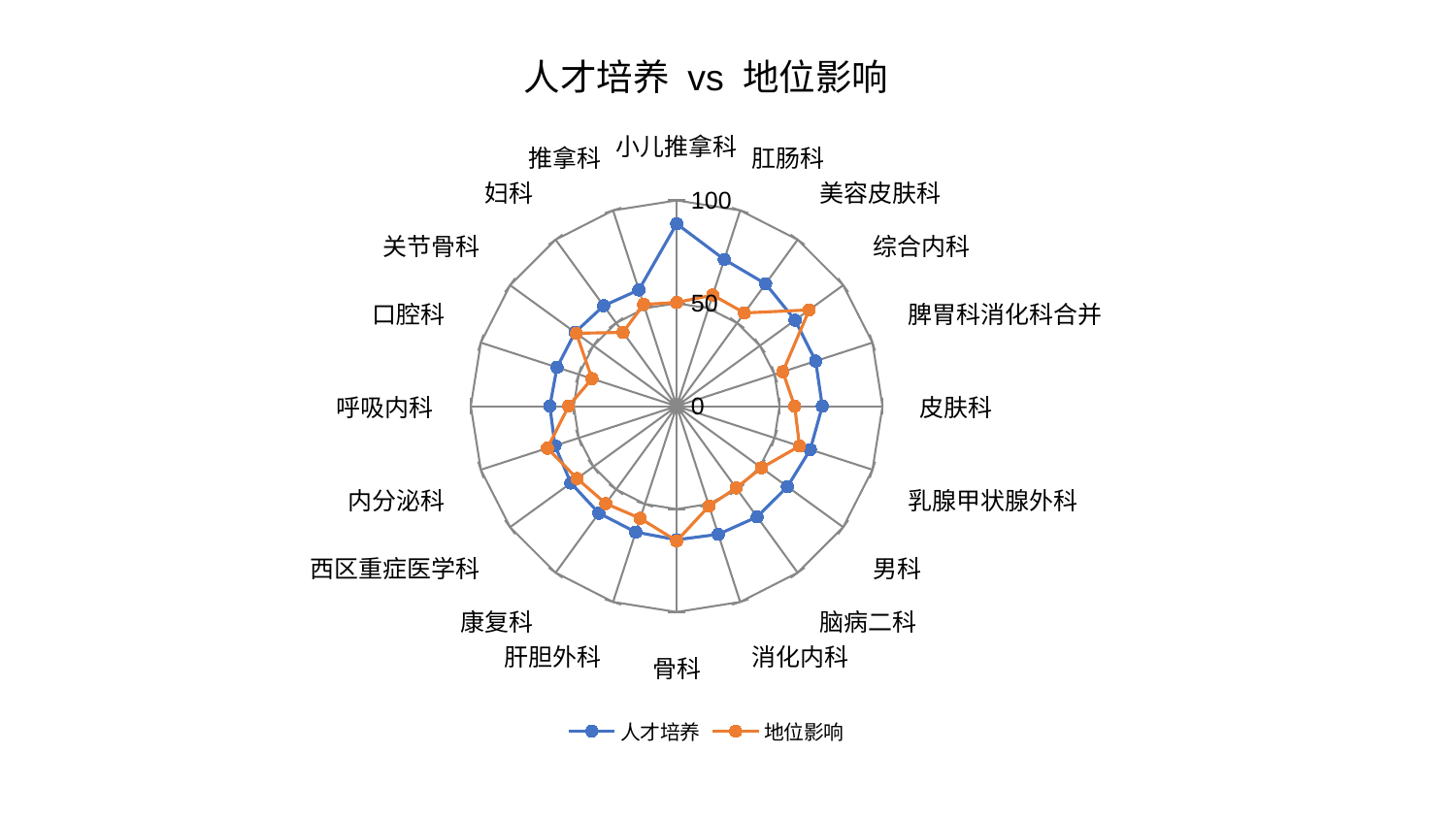

### Chart: 人才培养 vs 地位影响

| Category | 人才培养 | 地位影响 |
|---|---|---|
| 小儿推拿科 | 88.63749097548477 | 50.41203855284016 |
| 肛肠科 | 74.93922584884679 | 56.76488339604412 |
| 美容皮肤科 | 73.52895374797039 | 55.990602448051774 |
| 综合内科 | 71.13012057784354 | 79.6035475756267 |
| 脾胃科消化科合并 | 71.00397011740354 | 54.2168576781681 |
| 皮肤科 | 70.7663068056737 | 57.34961659723503 |
| 乳腺甲状腺外科 | 68.24231898546496 | 62.775188978761705 |
| 男科 | 66.52953345510112 | 50.96662077857806 |
| 脑病二科 | 66.50616368912448 | 49.10834426300764 |
| 消化内科 | 65.47294678305818 | 51.003461967812854 |
| 骨科 | 64.92123399210635 | 65.47691933310065 |
| 肝胆外科 | 64.32605728133406 | 57.30058948410268 |
| 康复科 | 64.27020871855397 | 58.52812808144766 |
| 西区重症医学科 | 63.516404403440674 | 59.81575734508044 |
| 内分泌科 | 62.12590264917855 | 66.01889464093341 |
| 呼吸内科 | 61.60731322966518 | 52.502910499144996 |
| 口腔科 | 61.110754133141256 | 43.26124732457028 |
| 关节骨科 | 60.98765573573177 | 60.25035933167825 |
| 妇科 | 60.3391851355617 | 44.334009685617616 |
| 推拿科 | 59.3966521846786 | 51.98023697941534 |
92